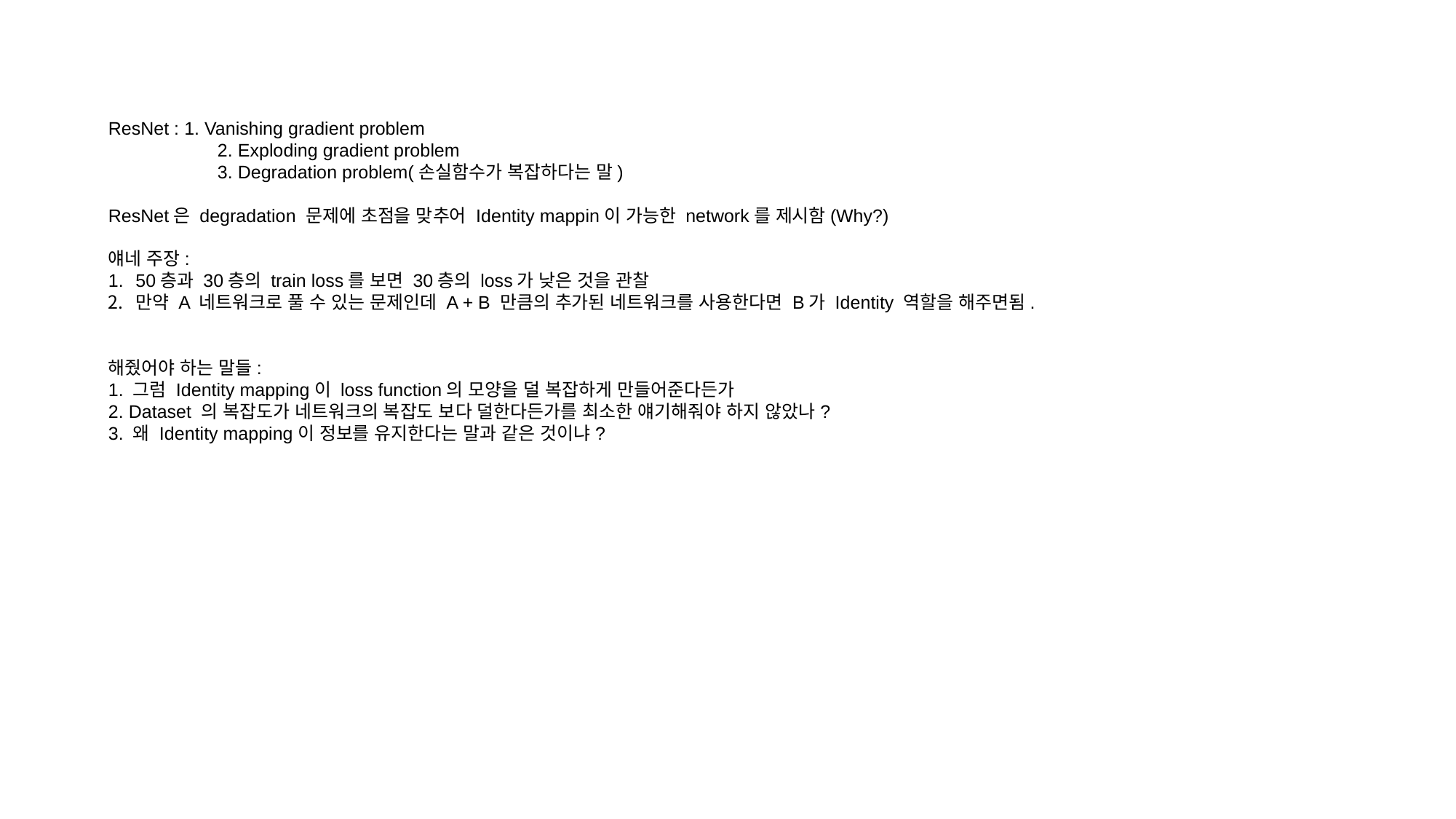

ResNet : 1. Vanishing gradient problem
	2. Exploding gradient problem
	3. Degradation problem(손실함수가 복잡하다는 말)

ResNet은 degradation 문제에 초점을 맞추어 Identity mappin이 가능한 network를 제시함(Why?)

얘네 주장:
50층과 30층의 train loss를 보면 30층의 loss가 낮은 것을 관찰
만약 A 네트워크로 풀 수 있는 문제인데 A + B 만큼의 추가된 네트워크를 사용한다면 B가 Identity 역할을 해주면됨.

해줬어야 하는 말들:
1. 그럼 Identity mapping이 loss function의 모양을 덜 복잡하게 만들어준다든가
2. Dataset 의 복잡도가 네트워크의 복잡도 보다 덜한다든가를 최소한 얘기해줘야 하지 않았나?
3. 왜 Identity mapping이 정보를 유지한다는 말과 같은 것이냐?